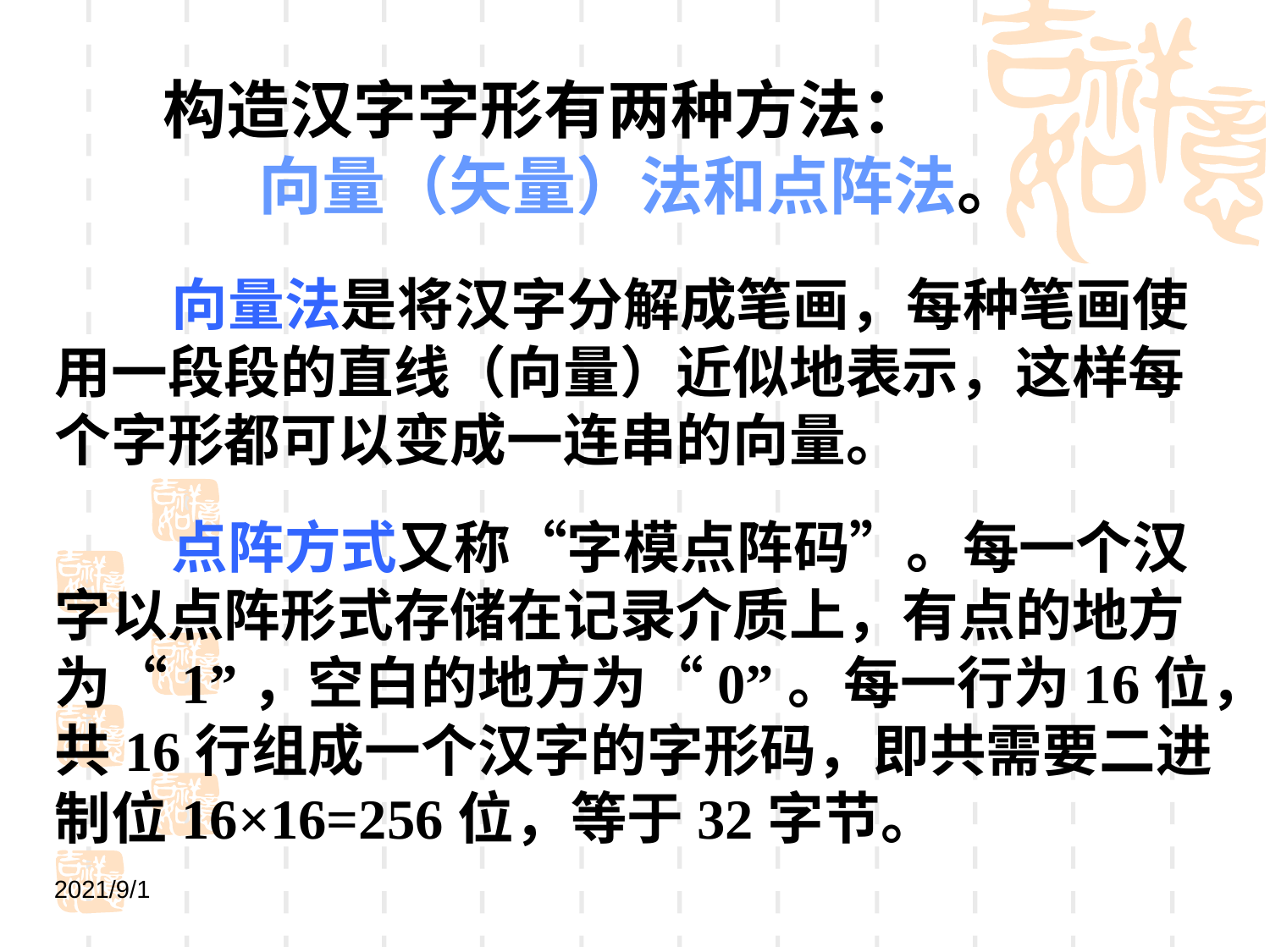

构造汉字字形有两种方法：            向量（矢量）法和点阵法。
        向量法是将汉字分解成笔画，每种笔画使用一段段的直线（向量）近似地表示，这样每个字形都可以变成一连串的向量。
        点阵方式又称“字模点阵码”。每一个汉字以点阵形式存储在记录介质上，有点的地方为“1”，空白的地方为“0”。每一行为16位，共16行组成一个汉字的字形码，即共需要二进制位16×16=256位，等于32字节。
2021/9/1